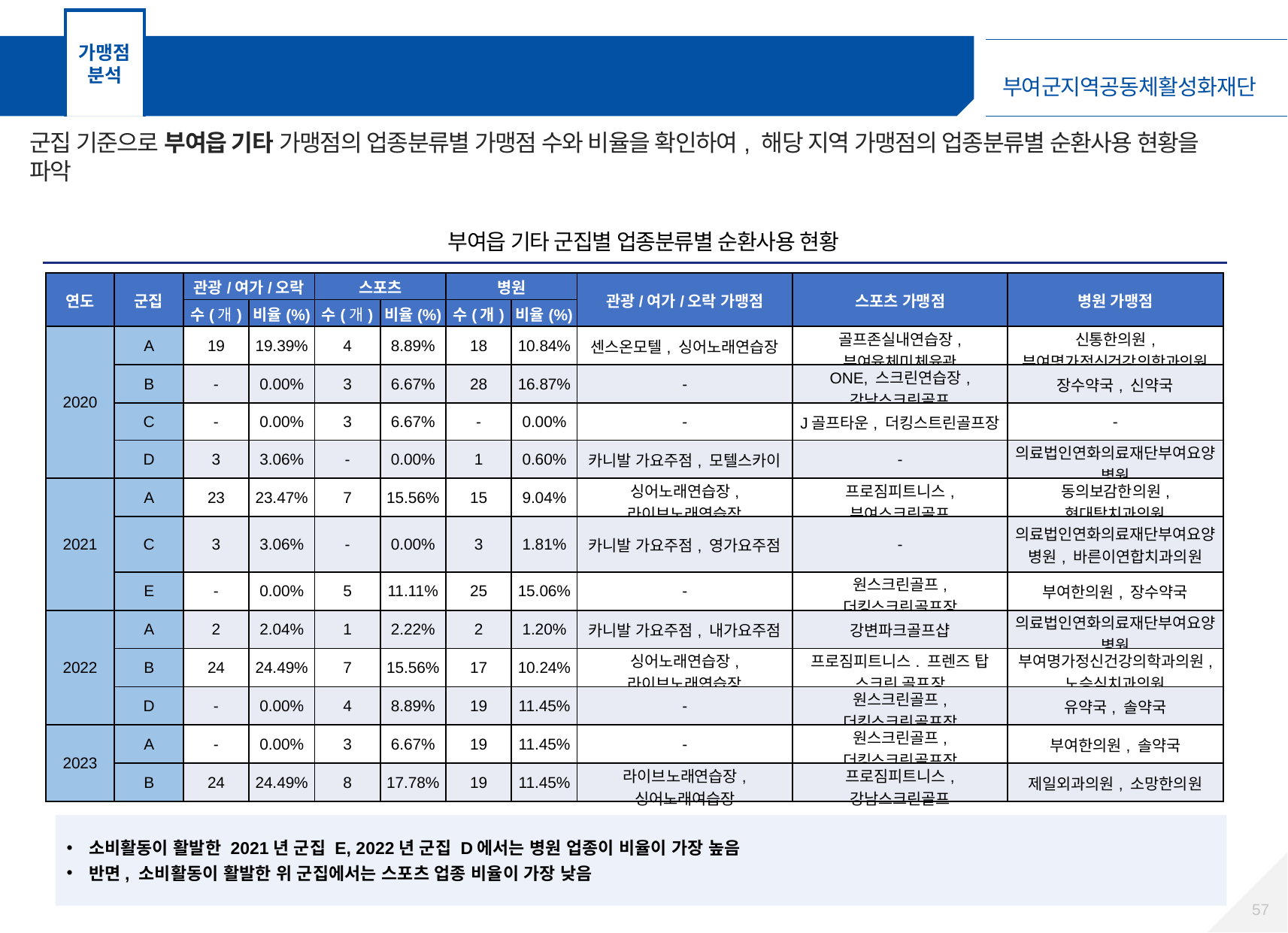

가맹점
분석
가맹점 군집분석 – 부여읍 기타 가맹점
군집 기준으로 부여읍 기타 가맹점의 업종분류별 가맹점 수와 비율을 확인하여, 해당 지역 가맹점의 업종분류별 순환사용 현황을 파악
부여읍 기타 군집별 업종분류별 순환사용 현황
| 연도 | 군집 | 관광/여가/오락 |  | 스포츠 |  | 병원 |  | 관광/여가/오락 가맹점 | 스포츠 가맹점 | 병원 가맹점 |
| --- | --- | --- | --- | --- | --- | --- | --- | --- | --- | --- |
| 연도 | 군집 | 수(개) | 비율(%) | 수(개) | 비율(%) | 수(개) | 비율(%) |  |  |  |
| 2020 | A | 19 | 19.39% | 4 | 8.89% | 18 | 10.84% | 센스온모텔, 싱어노래연습장 | 골프존실내연습장, 부여육체미체육관 | 신통한의원, 부여명가정신건강의학과의원 |
|  | B | - | 0.00% | 3 | 6.67% | 28 | 16.87% | - | ONE, 스크린연습장, 강남스크린골프 | 장수약국, 신약국 |
|  | C | - | 0.00% | 3 | 6.67% | - | 0.00% | - | J골프타운, 더킹스트린골프장 | - |
|  | D | 3 | 3.06% | - | 0.00% | 1 | 0.60% | 카니발 가요주점, 모텔스카이 | - | 의료법인연화의료재단부여요양병원 |
| 2021 | A | 23 | 23.47% | 7 | 15.56% | 15 | 9.04% | 싱어노래연습장, 라이브노래연습장 | 프로짐피트니스, 부여스크린골프 | 동의보감한의원, 현대탐치과의원 |
|  | C | 3 | 3.06% | - | 0.00% | 3 | 1.81% | 카니발 가요주점, 영가요주점 | - | 의료법인연화의료재단부여요양병원, 바른이연합치과의원 |
|  | E | - | 0.00% | 5 | 11.11% | 25 | 15.06% | - | 원스크린골프, 더킹스크린골프장 | 부여한의원, 장수약국 |
| 2022 | A | 2 | 2.04% | 1 | 2.22% | 2 | 1.20% | 카니발 가요주점, 내가요주점 | 강변파크골프샵 | 의료법인연화의료재단부여요양병원 |
|  | B | 24 | 24.49% | 7 | 15.56% | 17 | 10.24% | 싱어노래연습장, 라이브노래연습장 | 프로짐피트니스. 프렌즈 탑 스크린 골프장 | 부여명가정신건강의학과의원, 노승식치과의원 |
|  | D | - | 0.00% | 4 | 8.89% | 19 | 11.45% | - | 원스크린골프, 더킹스크린골프장 | 유약국, 솔약국 |
| 2023 | A | - | 0.00% | 3 | 6.67% | 19 | 11.45% | - | 원스크린골프, 더킹스크린골프장 | 부여한의원, 솔약국 |
|  | B | 24 | 24.49% | 8 | 17.78% | 19 | 11.45% | 라이브노래연습장, 싱어노래여습장 | 프로짐피트니스, 강남스크린골프 | 제일외과의원, 소망한의원 |
소비활동이 활발한 2021년 군집 E, 2022년 군집 D에서는 병원 업종이 비율이 가장 높음
반면, 소비활동이 활발한 위 군집에서는 스포츠 업종 비율이 가장 낮음
57